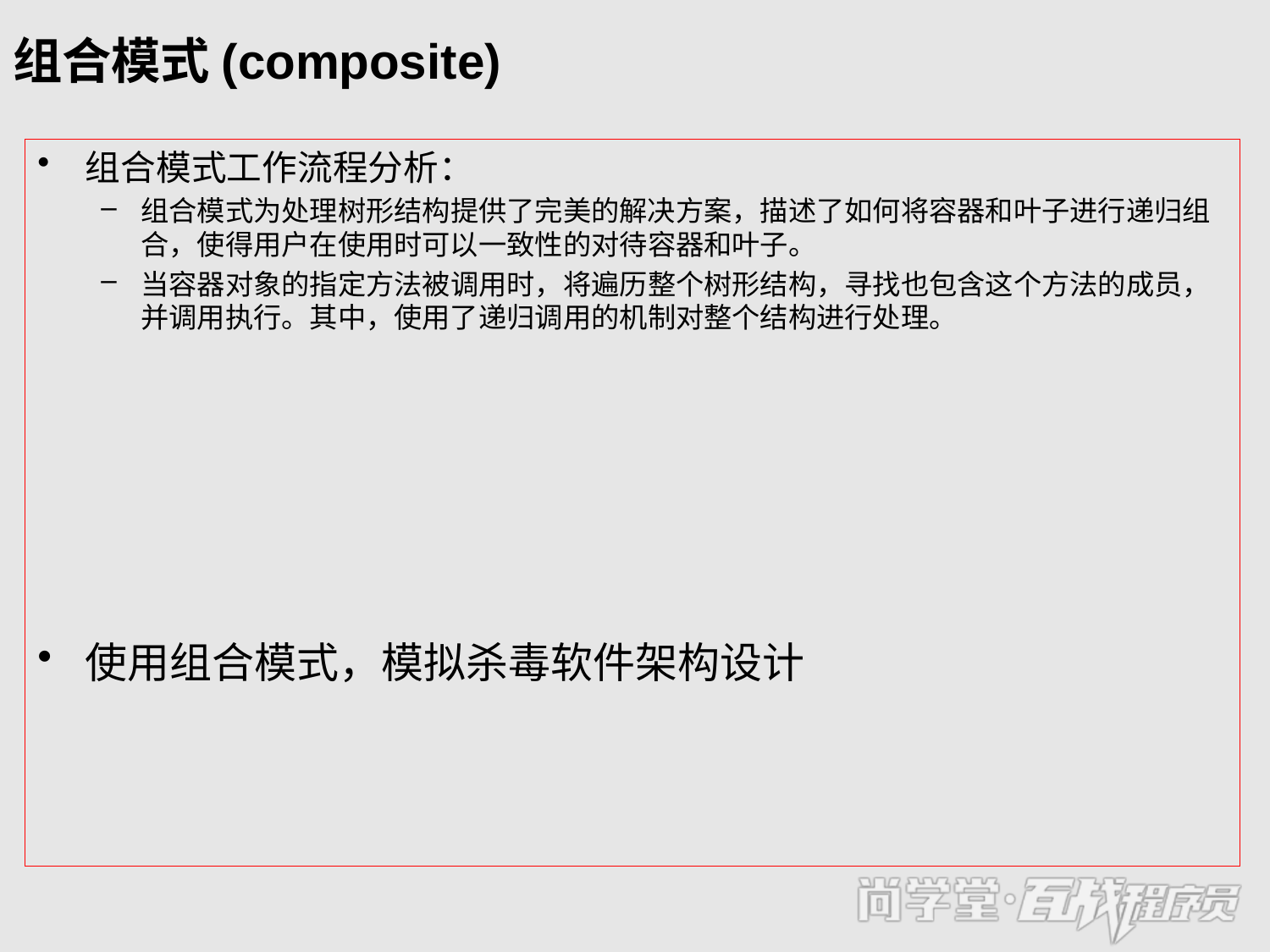

# 组合模式(composite)
组合模式工作流程分析：
组合模式为处理树形结构提供了完美的解决方案，描述了如何将容器和叶子进行递归组合，使得用户在使用时可以一致性的对待容器和叶子。
当容器对象的指定方法被调用时，将遍历整个树形结构，寻找也包含这个方法的成员，并调用执行。其中，使用了递归调用的机制对整个结构进行处理。

使用组合模式，模拟杀毒软件架构设计